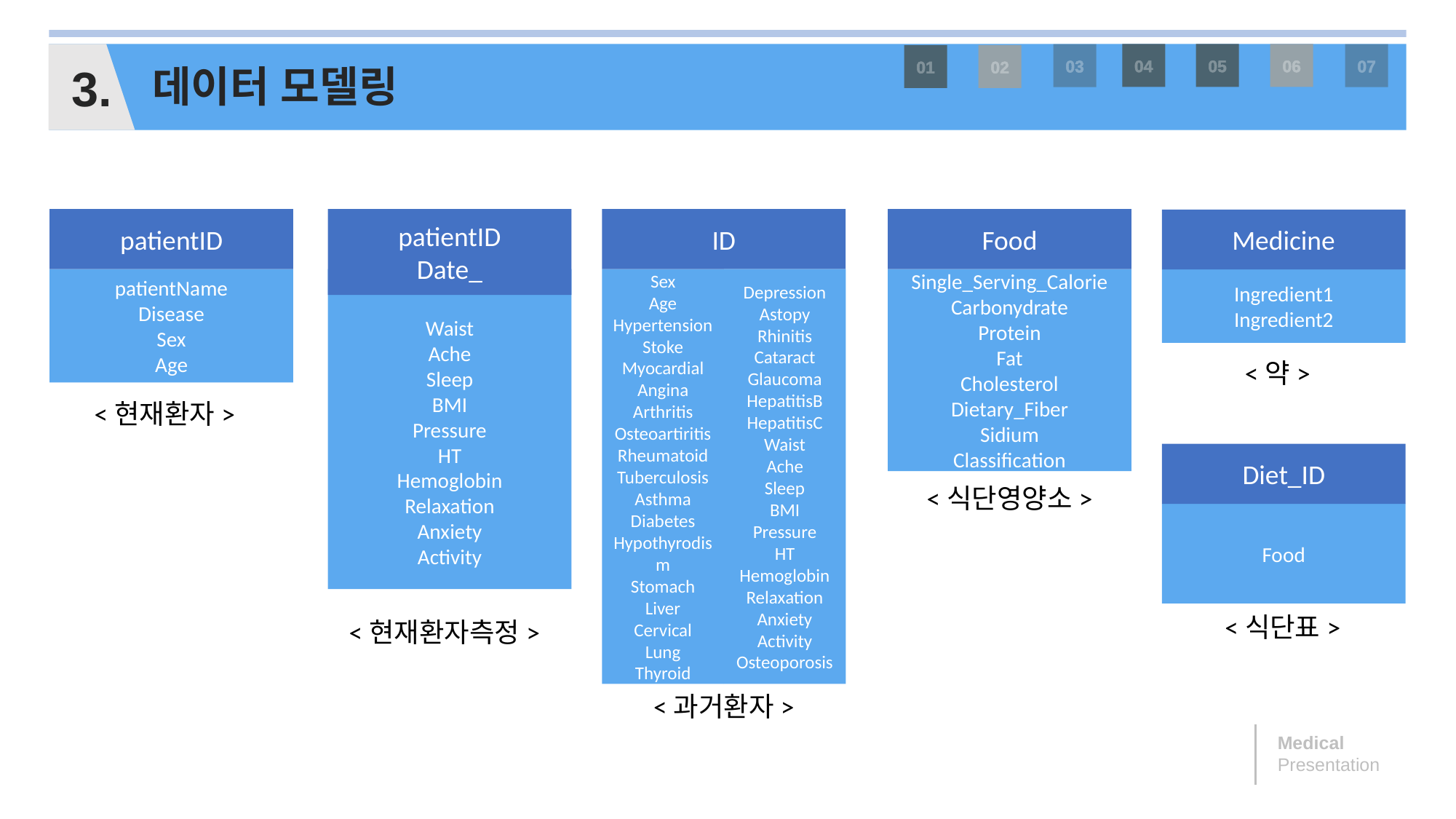

04
05
06

3.
03
07
01
02
데이터 모델링

ID
Sex
Age
Hypertension
Stoke
Myocardial
Angina
Arthritis
Osteoartiritis
Rheumatoid
Tuberculosis
Asthma
Diabetes
Hypothyrodism
Stomach
Liver
Cervical
Lung
Thyroid
Depression
Astopy
Rhinitis
Cataract
Glaucoma
HepatitisB
HepatitisC
Waist
Ache
Sleep
BMI
Pressure
HT
Hemoglobin
Relaxation
Anxiety
Activity
Osteoporosis
<과거환자>
Food
Single_Serving_Calorie
Carbonydrate
Protein
Fat
Cholesterol
Dietary_Fiber
Sidium
Classification
<식단영양소>
patientID
patientName
Disease
Sex
Age
<현재환자>
patientID
Date_

Waist
Ache
Sleep
BMI
Pressure
HT
Hemoglobin
Relaxation
Anxiety
Activity
<현재환자측정>
Medicine
Ingredient1
Ingredient2
<약>
Diet_ID
Food
<식단표>